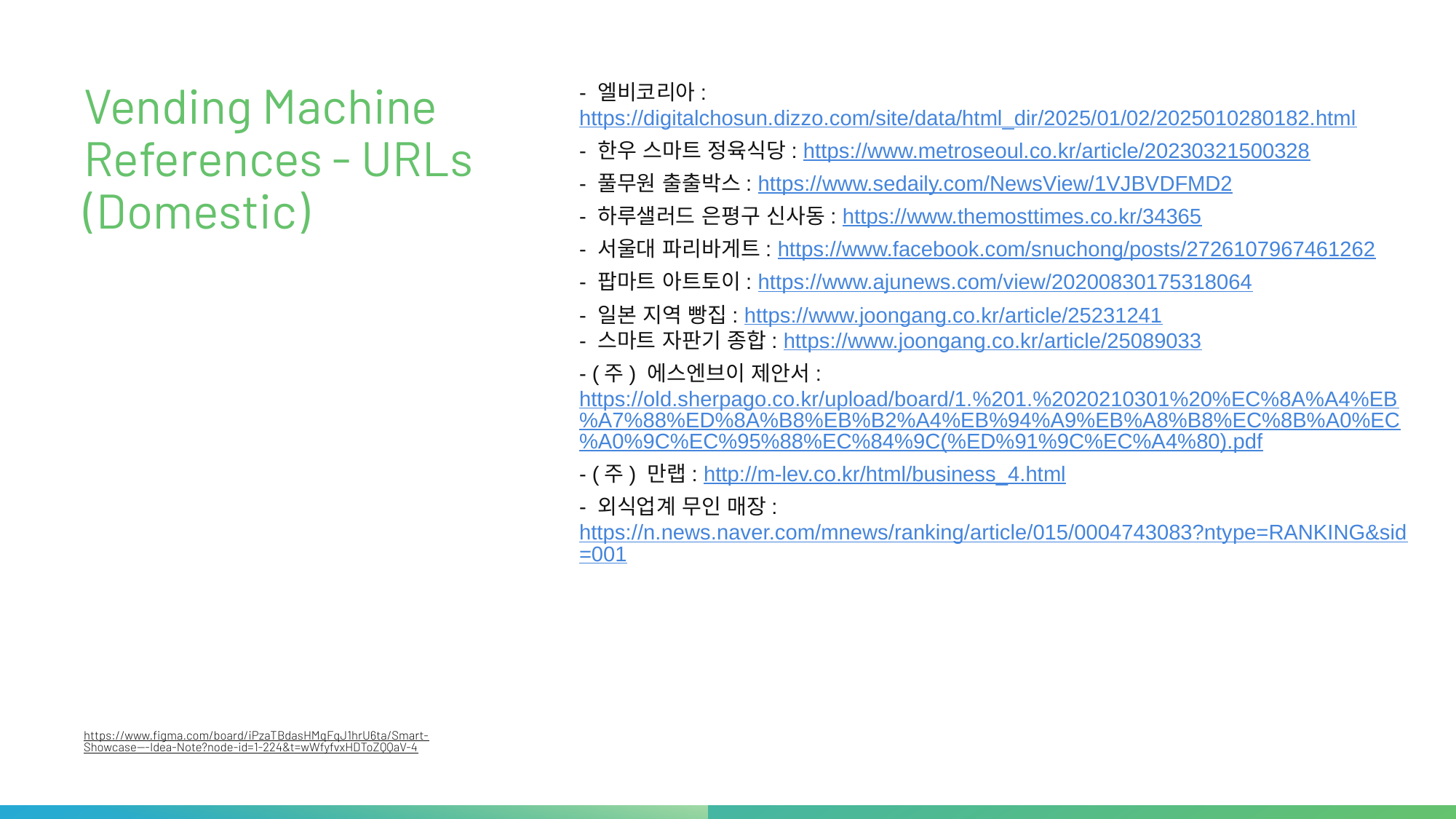

# Vending Machine References - URLs (Domestic)
- 엘비코리아: https://digitalchosun.dizzo.com/site/data/html_dir/2025/01/02/2025010280182.html
- 한우 스마트 정육식당: https://www.metroseoul.co.kr/article/20230321500328
- 풀무원 출출박스: https://www.sedaily.com/NewsView/1VJBVDFMD2
- 하루샐러드 은평구 신사동: https://www.themosttimes.co.kr/34365
- 서울대 파리바게트: https://www.facebook.com/snuchong/posts/2726107967461262
- 팝마트 아트토이: https://www.ajunews.com/view/20200830175318064
- 일본 지역 빵집: https://www.joongang.co.kr/article/25231241
- 스마트 자판기 종합: https://www.joongang.co.kr/article/25089033
- (주) 에스엔브이 제안서: https://old.sherpago.co.kr/upload/board/1.%201.%2020210301%20%EC%8A%A4%EB%A7%88%ED%8A%B8%EB%B2%A4%EB%94%A9%EB%A8%B8%EC%8B%A0%EC%A0%9C%EC%95%88%EC%84%9C(%ED%91%9C%EC%A4%80).pdf
- (주) 만랩: http://m-lev.co.kr/html/business_4.html
- 외식업계 무인 매장: https://n.news.naver.com/mnews/ranking/article/015/0004743083?ntype=RANKING&sid=001
https://www.figma.com/board/iPzaTBdasHMqFqJ1hrU6ta/Smart-Showcase---Idea-Note?node-id=1-224&t=wWfyfvxHDToZQQaV-4